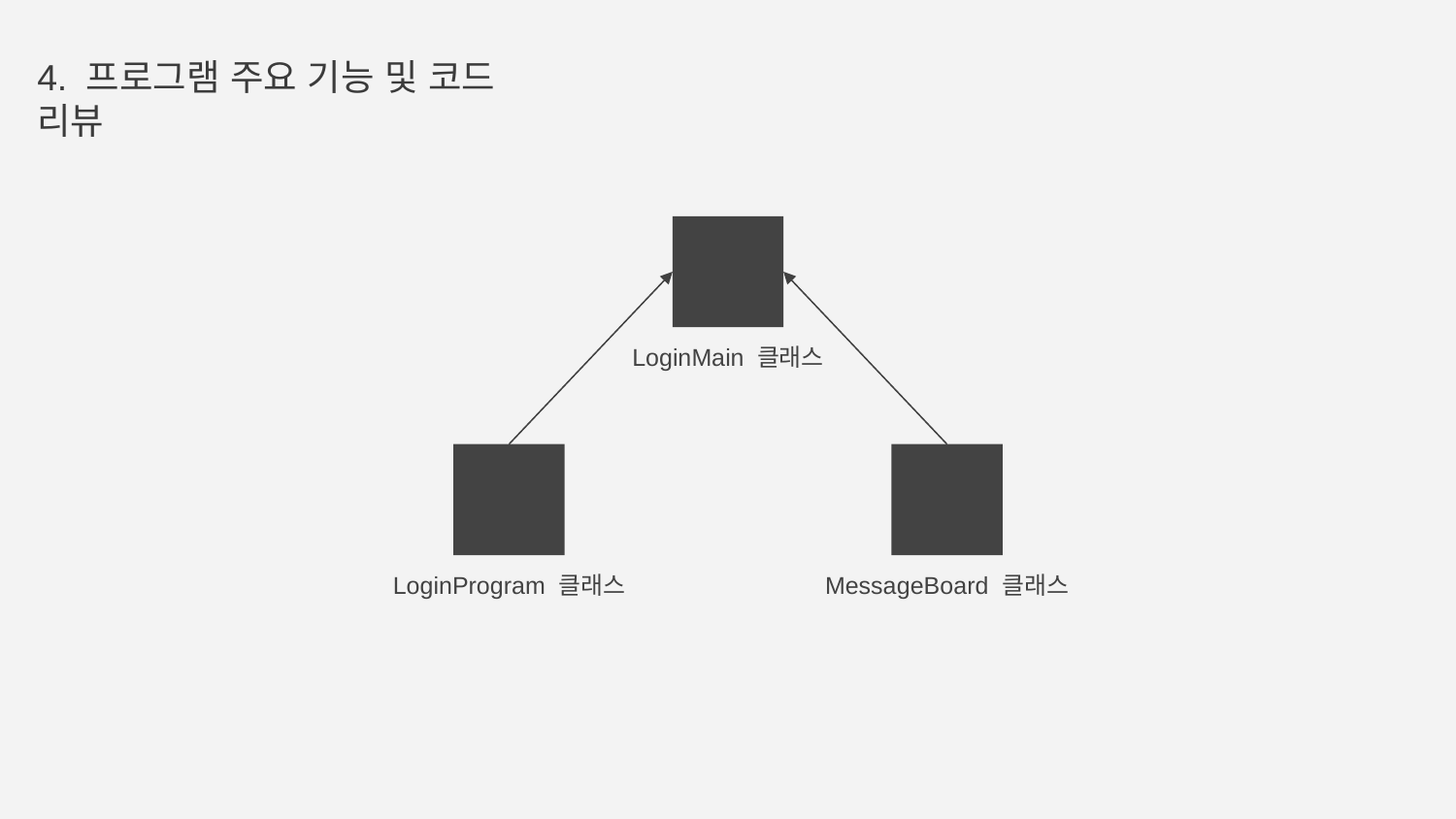

4. 프로그램 주요 기능 및 코드 리뷰

LoginMain 클래스

LoginProgram 클래스
MessageBoard 클래스